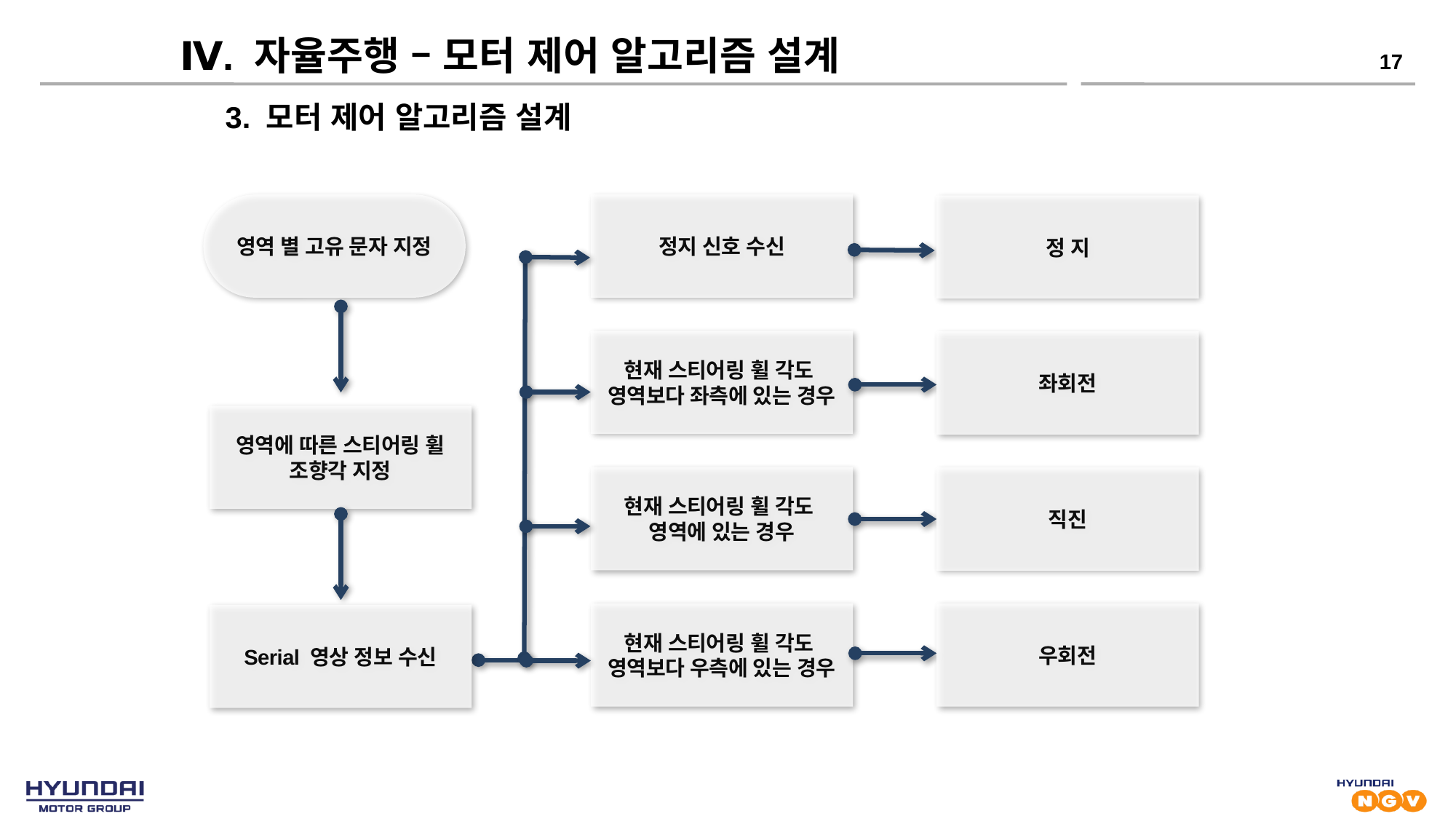

# Ⅳ. 자율주행 – 모터 제어 알고리즘 설계
17
3. 모터 제어 알고리즘 설계
영역 별 고유 문자 지정
정지 신호 수신
정 지
현재 스티어링 휠 각도
영역보다 좌측에 있는 경우
좌회전
영역에 따른 스티어링 휠
조향각 지정
현재 스티어링 휠 각도
영역에 있는 경우
직진
현재 스티어링 휠 각도
영역보다 우측에 있는 경우
우회전
Serial 영상 정보 수신